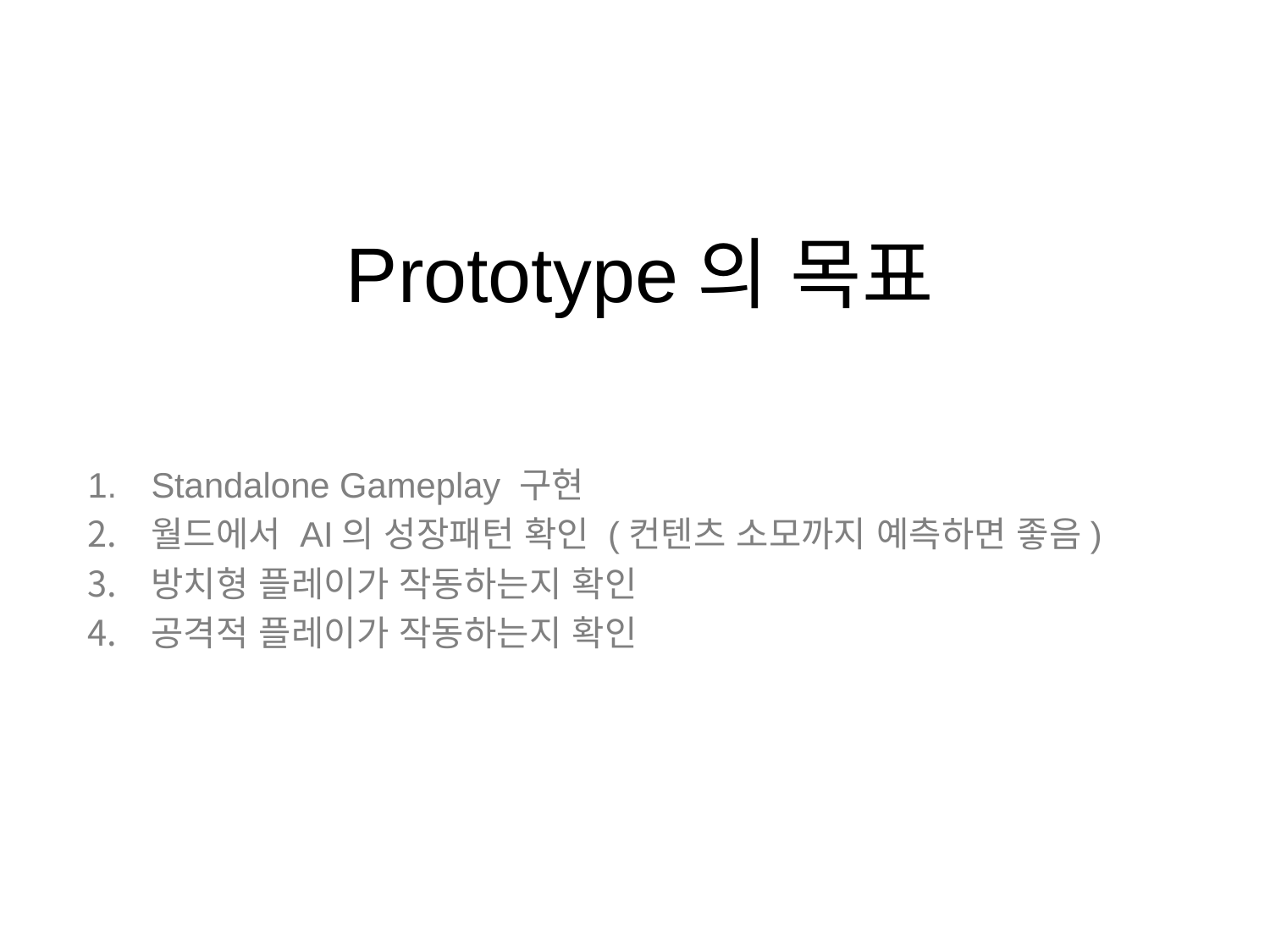

# Prototype의 목표
Standalone Gameplay 구현
월드에서 AI의 성장패턴 확인 (컨텐츠 소모까지 예측하면 좋음)
방치형 플레이가 작동하는지 확인
공격적 플레이가 작동하는지 확인